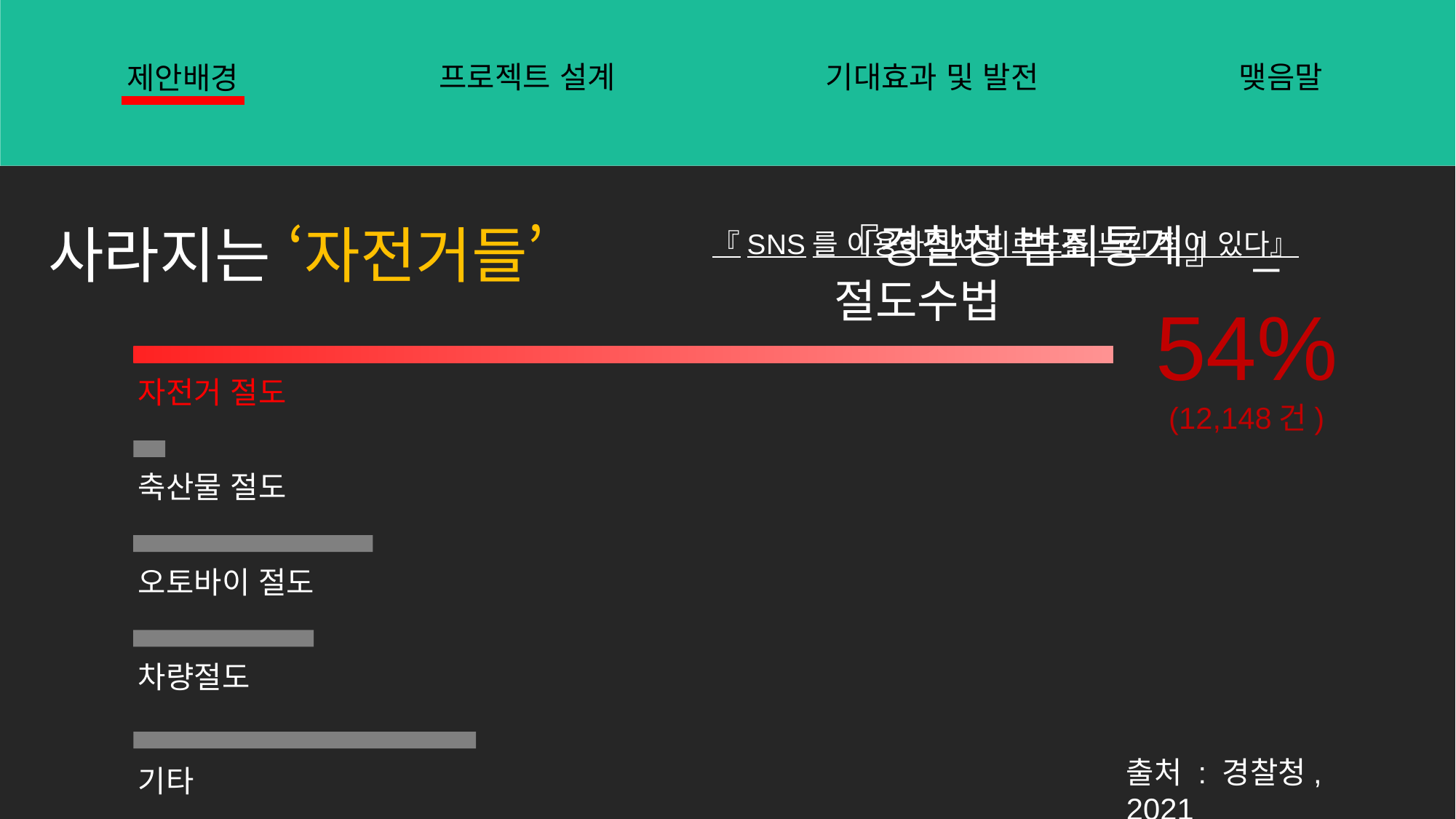

프로젝트 설계
기대효과 및 발전
맺음말
제안배경

사라지는 ‘자전거들’
『경찰청 범죄통계』 _절도수법

### Chart: 『SNS를 이용하면서 피로도를 느낀 적이 있다』

| Category |
|---|
54%
(12,148건)

자전거 절도

축산물 절도

오토바이 절도

차량절도

출처 : 경찰청, 2021
기타